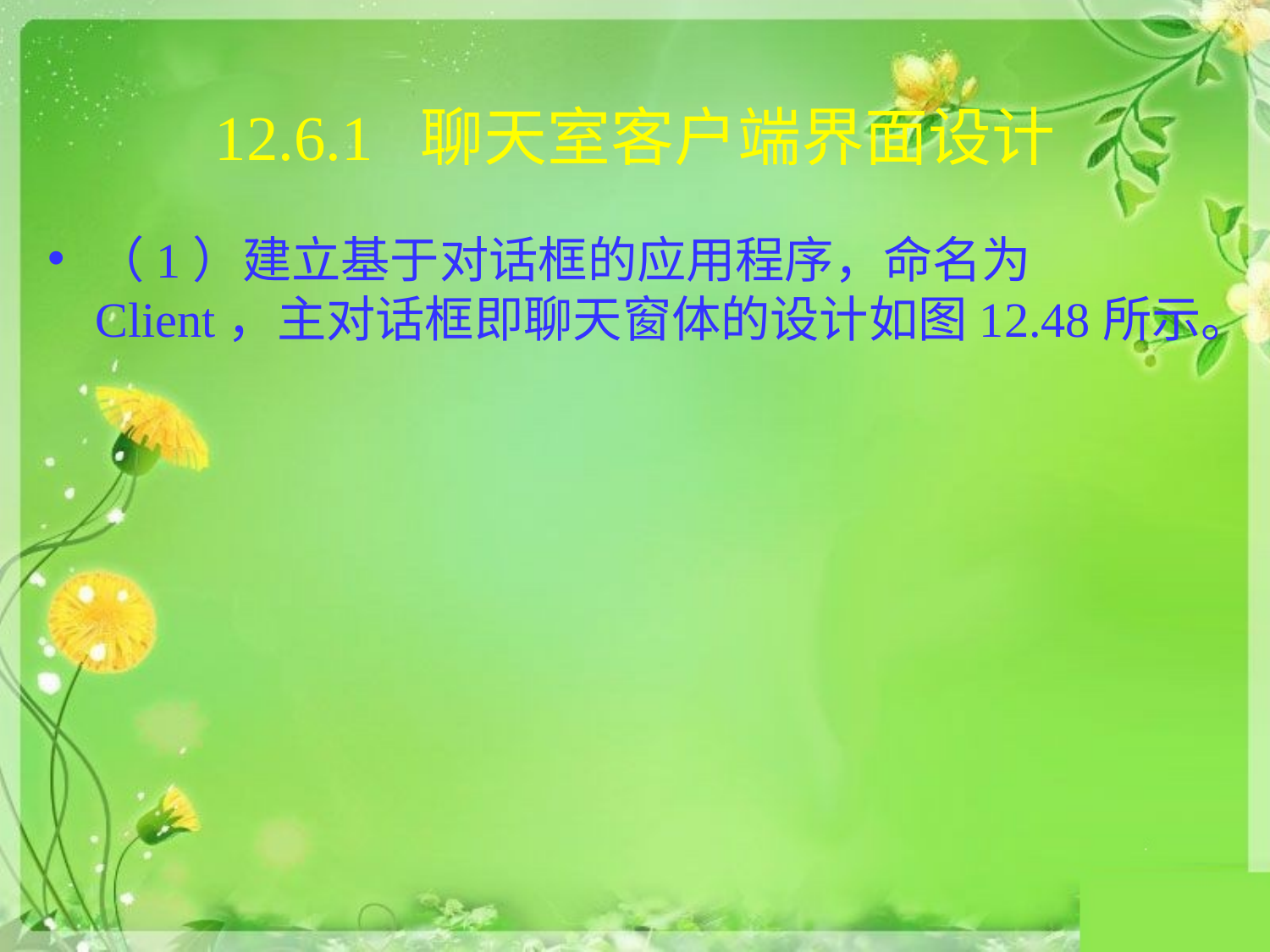

# 12.6.1  聊天室客户端界面设计
（1）建立基于对话框的应用程序，命名为Client，主对话框即聊天窗体的设计如图12.48所示。